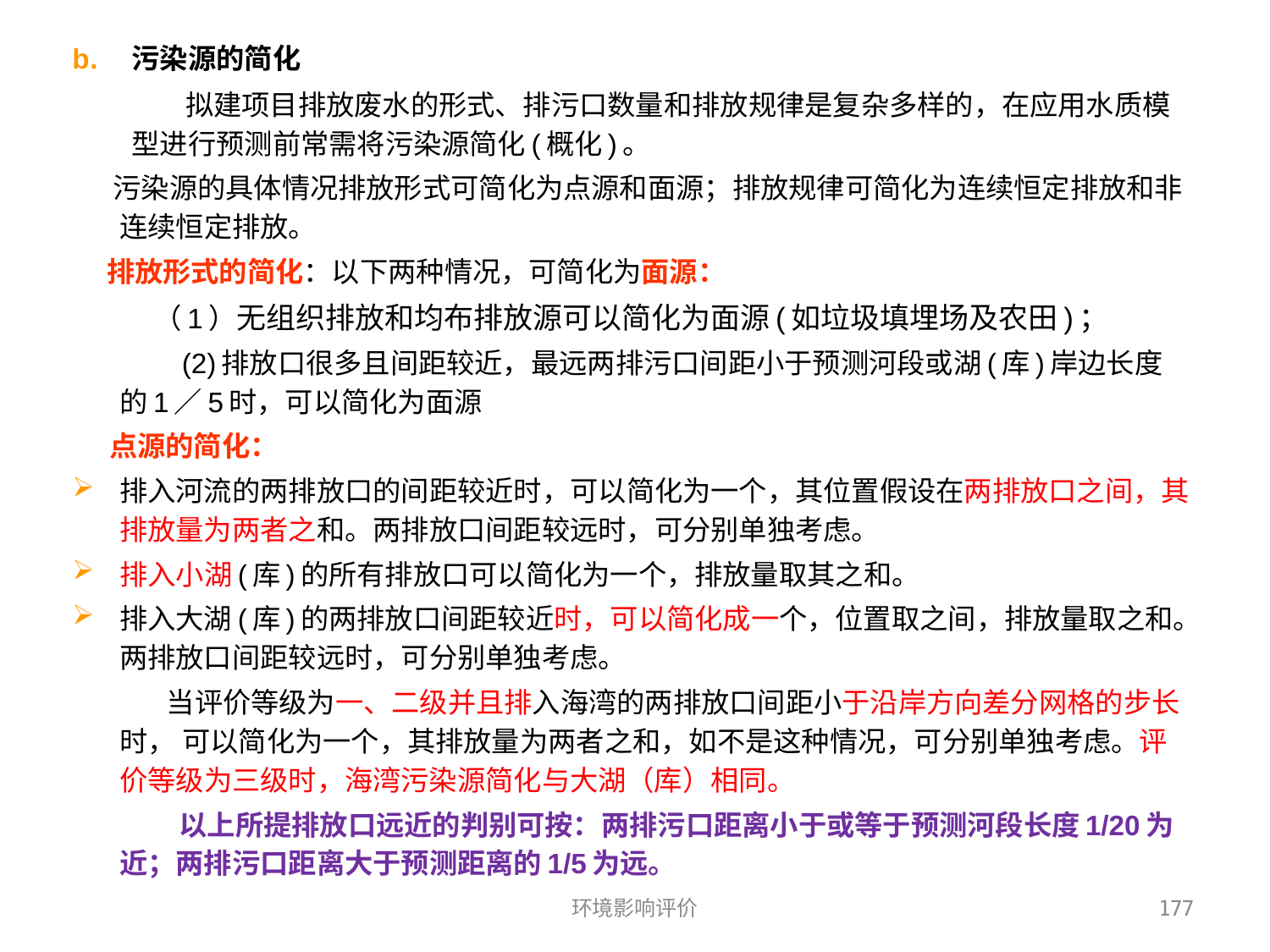

污染源的简化
                 拟建项目排放废水的形式、排污口数量和排放规律是复杂多样的，在应用水质模型进行预测前常需将污染源简化(概化)。
　  污染源的具体情况排放形式可简化为点源和面源；排放规律可简化为连续恒定排放和非连续恒定排放。
　 排放形式的简化：以下两种情况，可简化为面源：
            （1）无组织排放和均布排放源可以简化为面源(如垃圾填埋场及农田)；
              (2)排放口很多且间距较近，最远两排污口间距小于预测河段或湖(库)岸边长度的1／5时，可以简化为面源
     点源的简化：
排入河流的两排放口的间距较近时，可以简化为一个，其位置假设在两排放口之间，其排放量为两者之和。两排放口间距较远时，可分别单独考虑。
排入小湖(库)的所有排放口可以简化为一个，排放量取其之和。
排入大湖(库)的两排放口间距较近时，可以简化成一个，位置取之间，排放量取之和。两排放口间距较远时，可分别单独考虑。
              当评价等级为一、二级并且排入海湾的两排放口间距小于沿岸方向差分网格的步长时， 可以简化为一个，其排放量为两者之和，如不是这种情况，可分别单独考虑。评价等级为三级时，海湾污染源简化与大湖（库）相同。
                以上所提排放口远近的判别可按：两排污口距离小于或等于预测河段长度1/20为近；两排污口距离大于预测距离的1/5为远。

环境影响评价
177